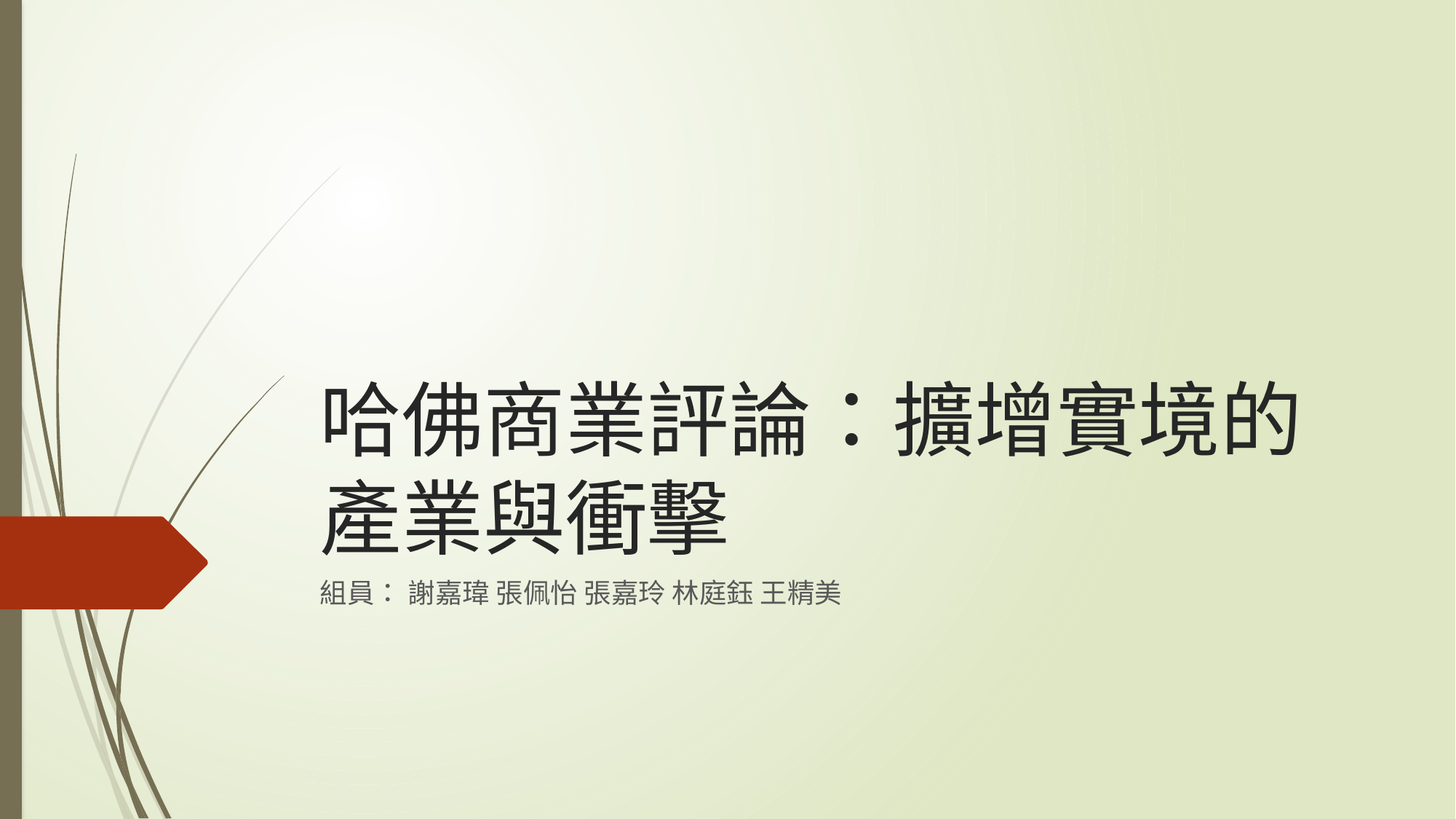

# 哈佛商業評論：擴增實境的產業與衝擊
組員： 謝嘉瑋 張佩怡 張嘉玲 林庭鈺 王精美